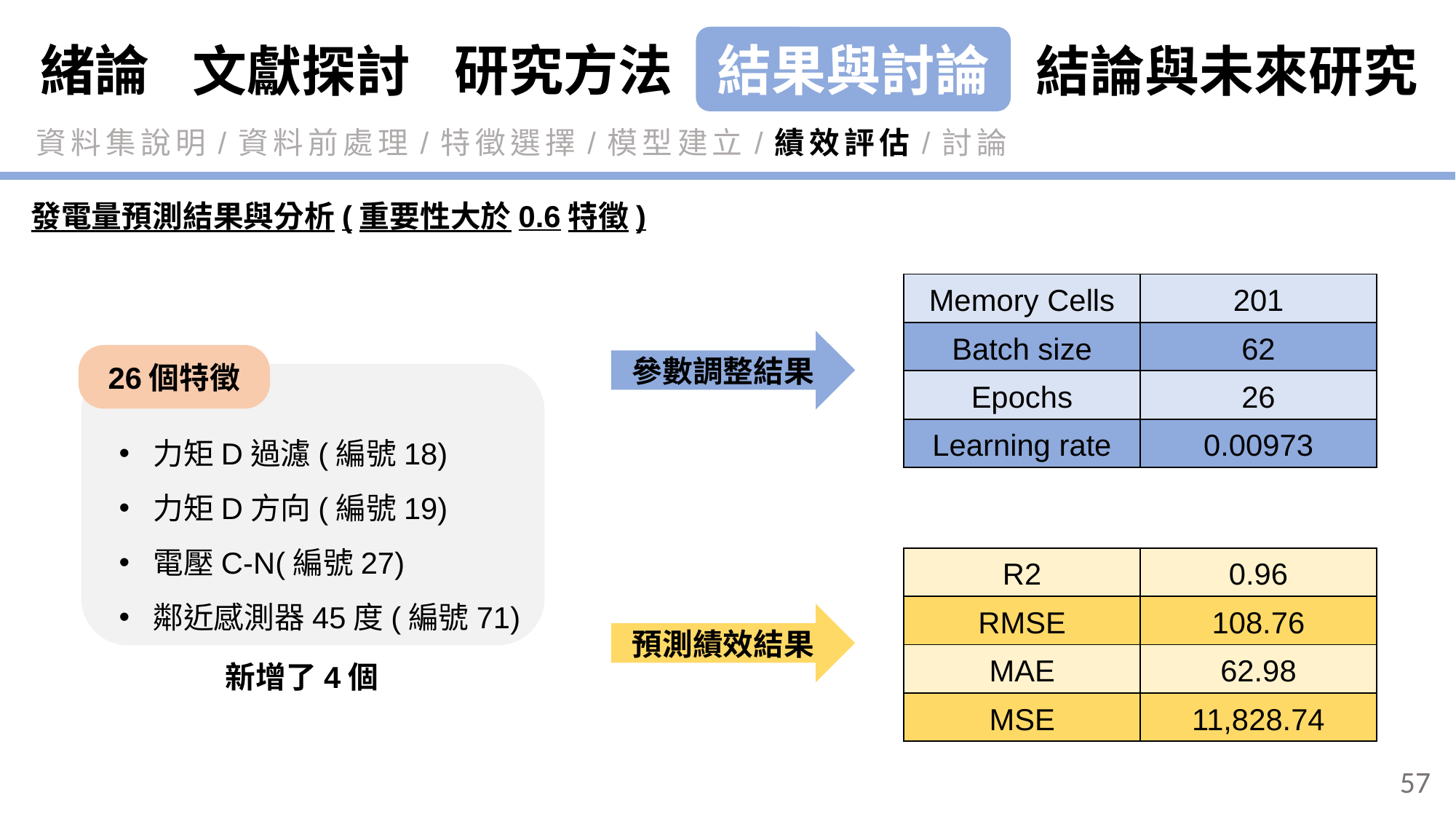

緒論
研究方法
結果與討論
結論與未來研究
文獻探討
資料集說明/資料前處理/特徵選擇/模型建立/績效評估/討論
發電量預測結果與分析(重要性大於0.6特徵)
| Memory Cells | 201 |
| --- | --- |
| Batch size | 62 |
| Epochs | 26 |
| Learning rate | 0.00973 |
參數調整結果
26個特徵

力矩D過濾(編號18)
力矩D方向(編號19)
電壓C-N(編號27)
鄰近感測器45度(編號71)
新增了4個
| R2 | 0.96 |
| --- | --- |
| RMSE | 108.76 |
| MAE | 62.98 |
| MSE | 11,828.74 |
預測績效結果

57